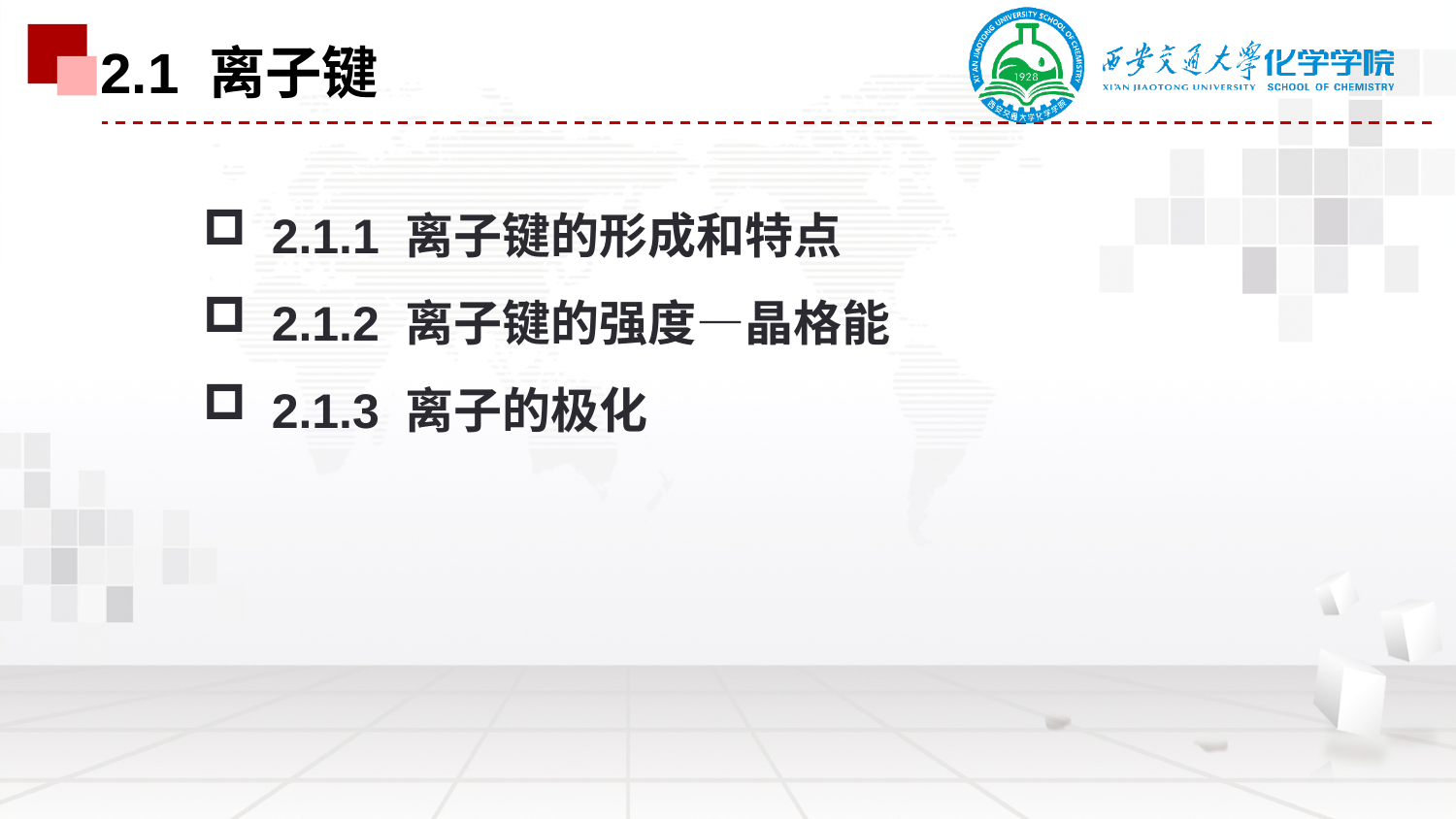

2.1 离子键
 2.1.1 离子键的形成和特点
 2.1.2 离子键的强度—晶格能
 2.1.3 离子的极化